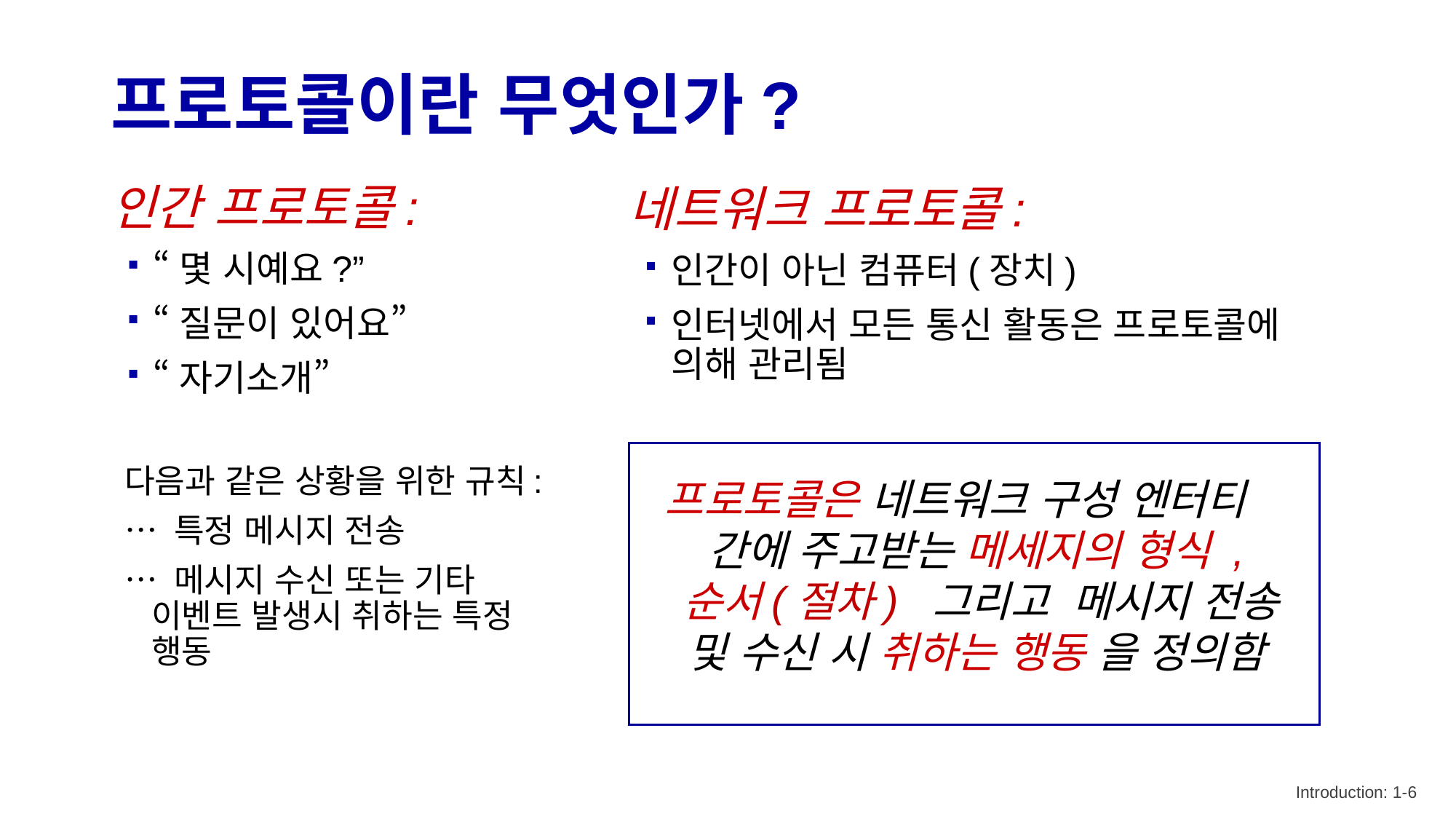

# 프로토콜이란 무엇인가?
인간 프로토콜:
“몇 시예요?”
“질문이 있어요”
“자기소개”
네트워크 프로토콜:
인간이 아닌 컴퓨터(장치)
인터넷에서 모든 통신 활동은 프로토콜에 의해 관리됨

프로토콜은 네트워크 구성 엔터티  간에 주고받는 메세지의 형식 ,순서(절차)  그리고  메시지 전송 및 수신 시 취하는 행동 을 정의함
다음과 같은 상황을 위한 규칙:
… 특정 메시지 전송
… 메시지 수신 또는 기타 이벤트 발생시 취하는 특정 행동
Introduction: 1-6